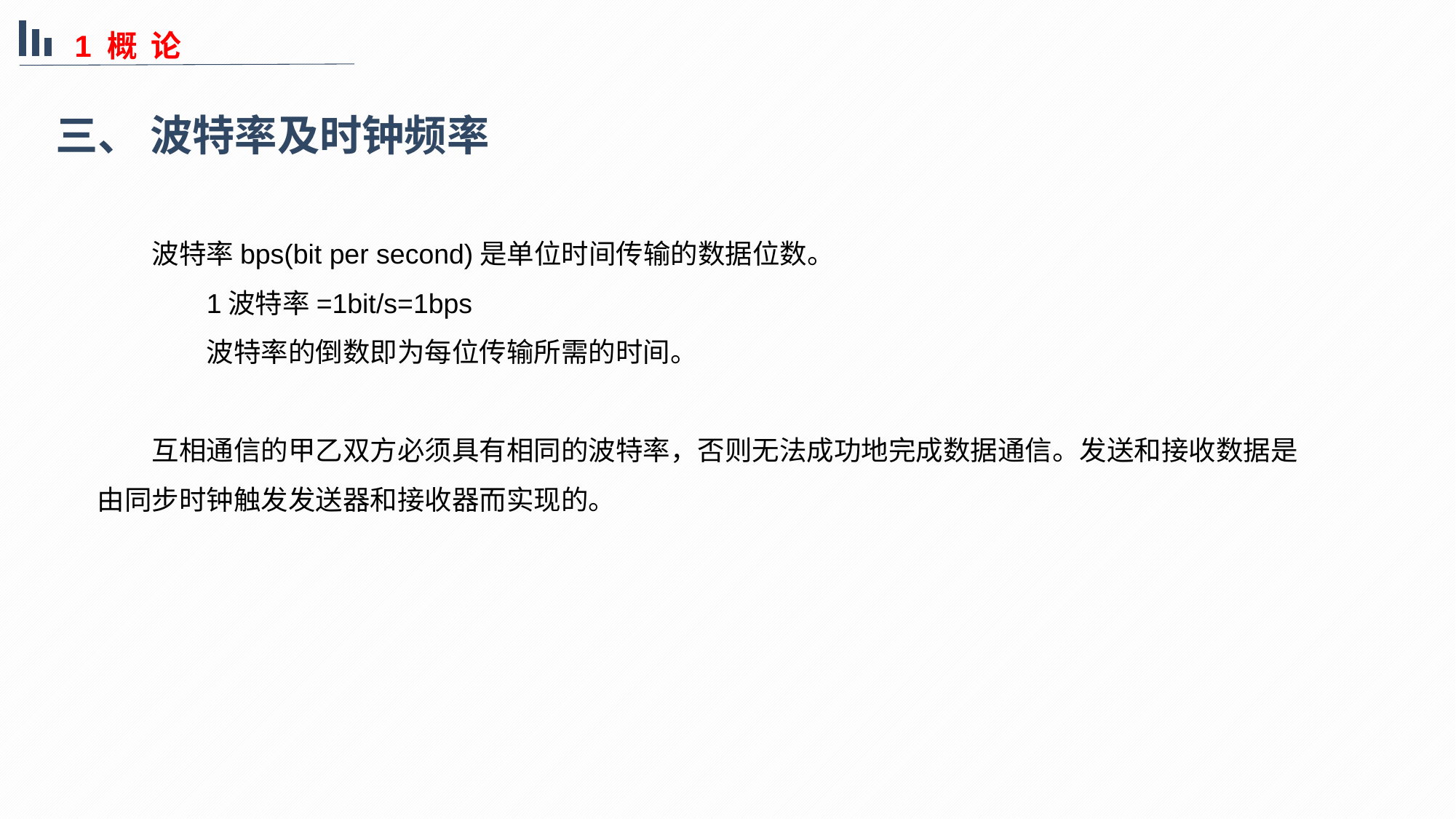

1 概  论

三、 波特率及时钟频率
波特率bps(bit per second)是单位时间传输的数据位数。
	1波特率=1bit/s=1bps
	波特率的倒数即为每位传输所需的时间。

互相通信的甲乙双方必须具有相同的波特率，否则无法成功地完成数据通信。发送和接收数据是由同步时钟触发发送器和接收器而实现的。